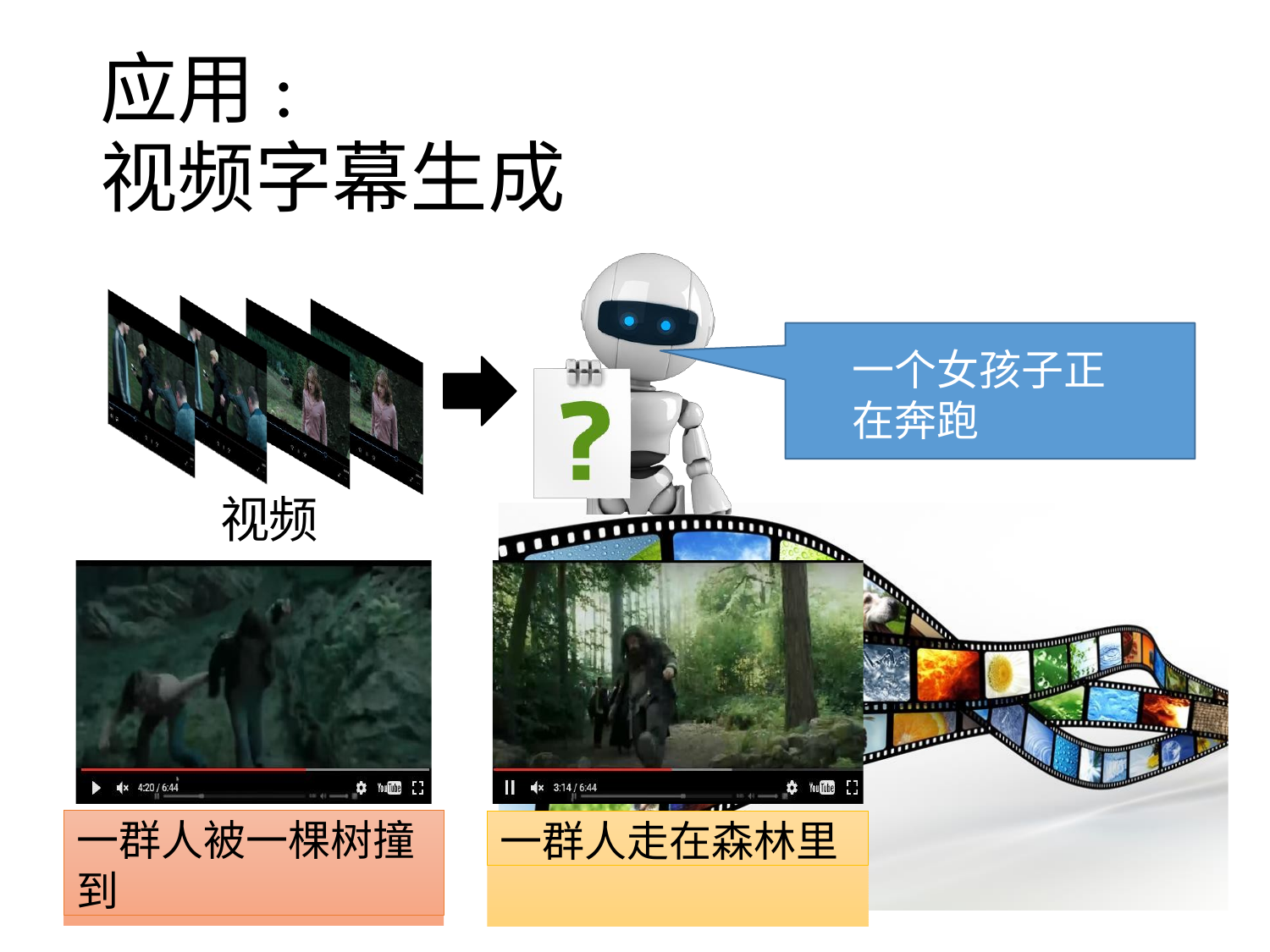

# 应用:
视频字幕生成

一个女孩子正在奔跑

视频

一群人被一棵树撞到

一群人走在森林里